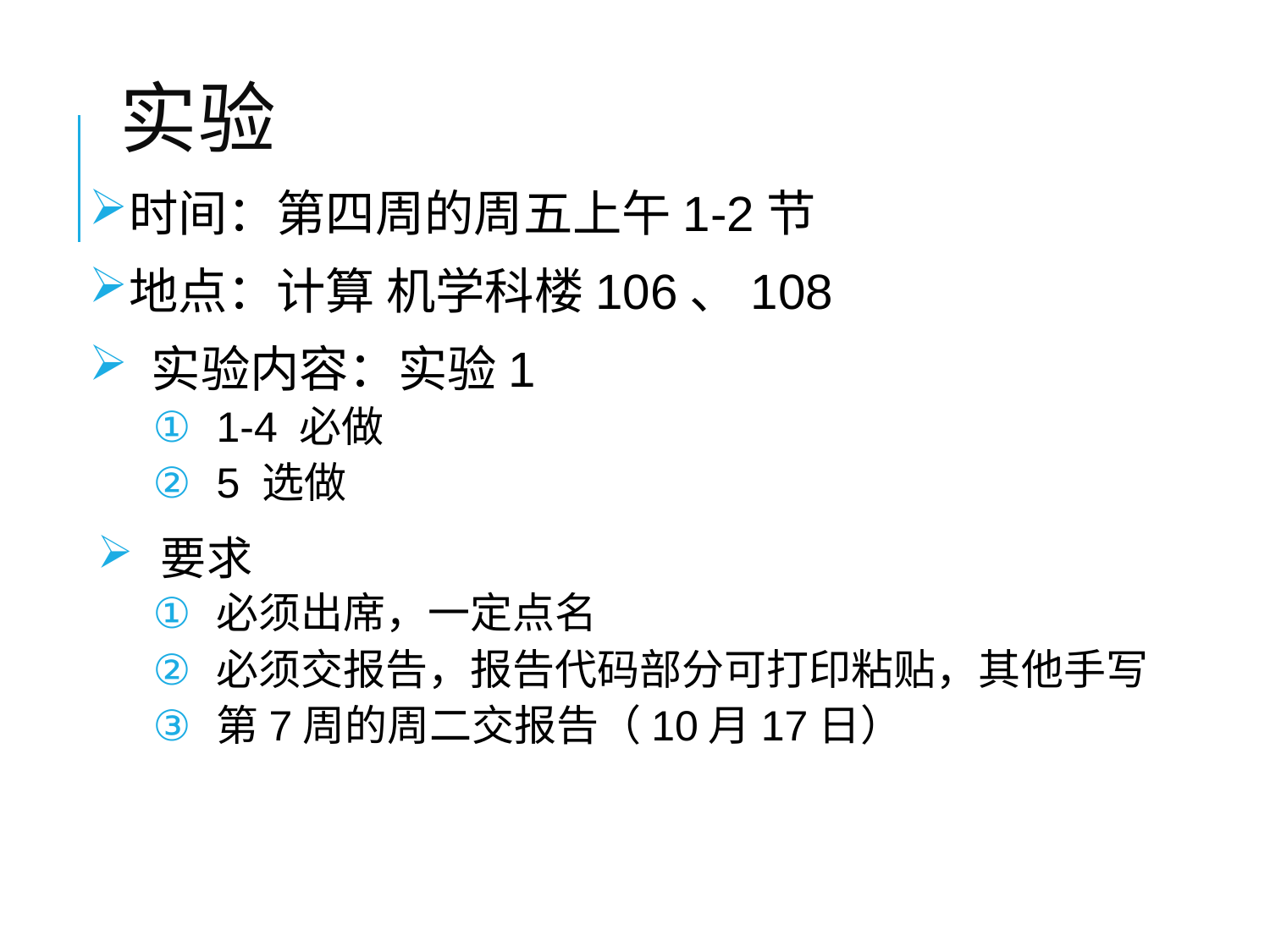

# 实验
时间：第四周的周五上午1-2节
地点：计算 机学科楼106、108
 实验内容：实验1
1-4 必做
5 选做
要求
必须出席，一定点名
必须交报告，报告代码部分可打印粘贴，其他手写
第7周的周二交报告（10月17日）